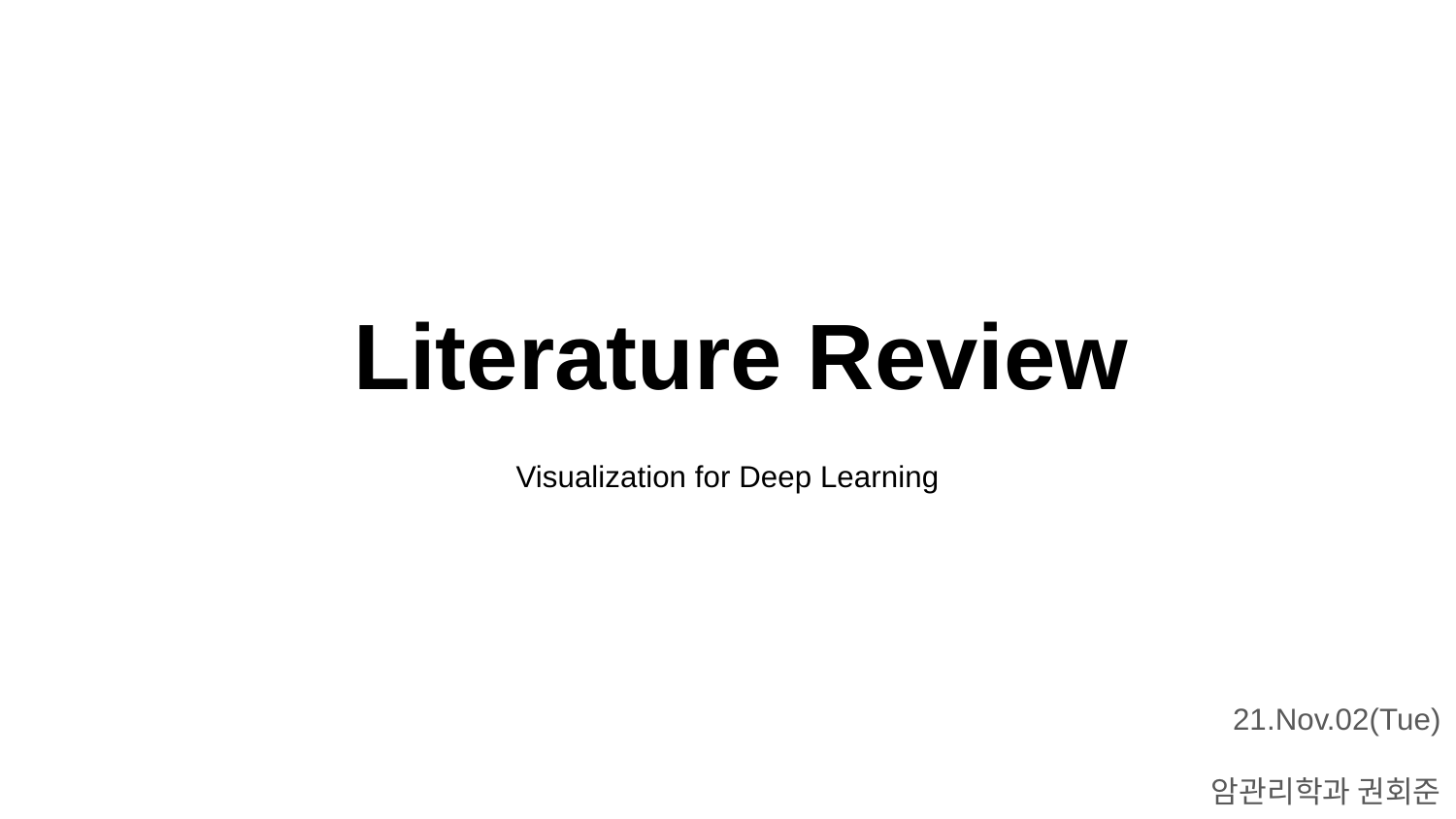

# Literature Review
Visualization for Deep Learning

21.Nov.02(Tue)

암관리학과 권회준